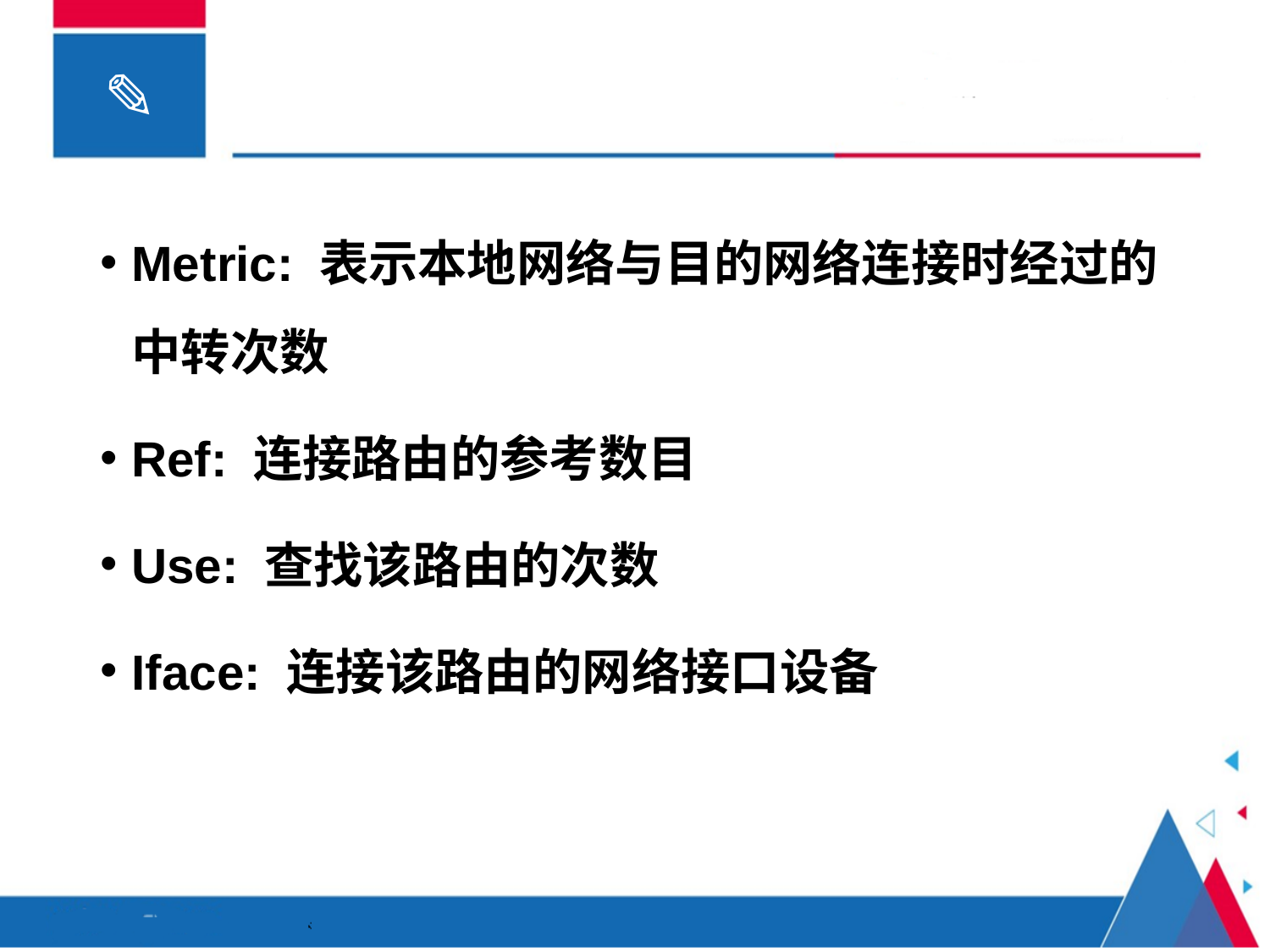

Metric: 表示本地网络与目的网络连接时经过的中转次数
Ref: 连接路由的参考数目
Use: 查找该路由的次数
Iface: 连接该路由的网络接口设备